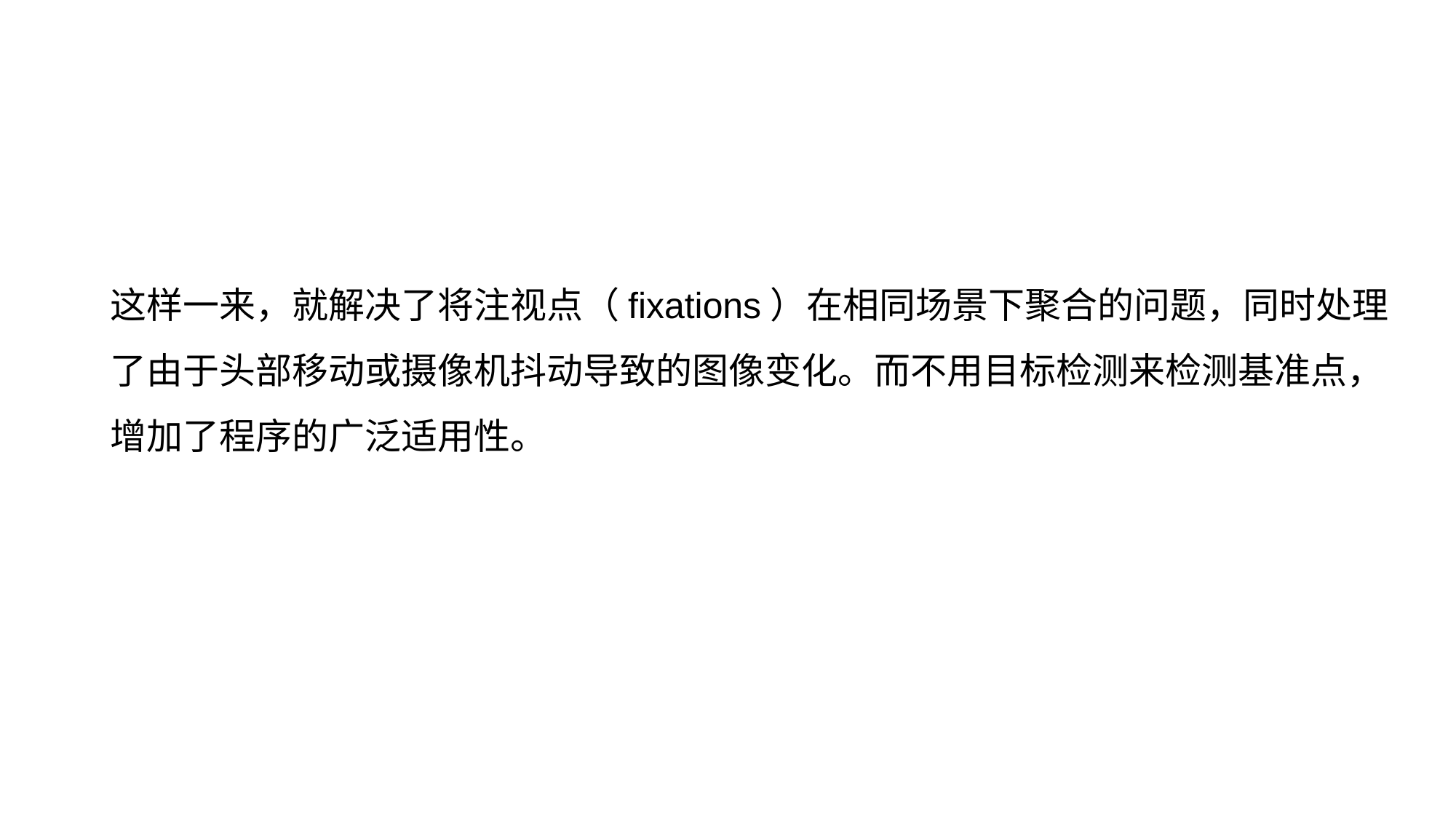

这样一来，就解决了将注视点（fixations）在相同场景下聚合的问题，同时处理了由于头部移动或摄像机抖动导致的图像变化。而不用目标检测来检测基准点，增加了程序的广泛适用性。